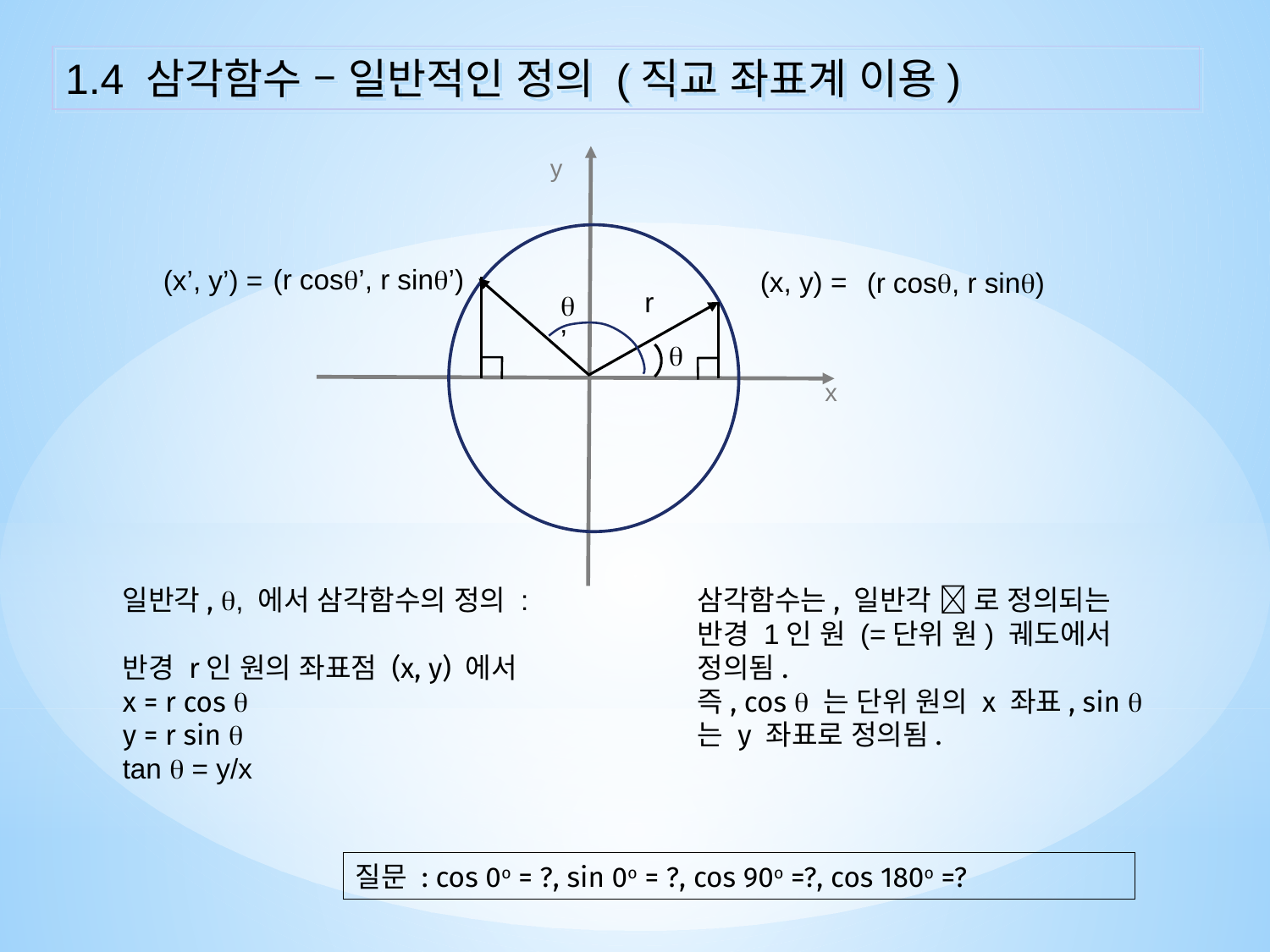

1.4 삼각함수 – 일반적인 정의 (직교 좌표계 이용)
y

(r cosθ’, r sinθ’)
(x’, y’) =
(x, y) =
(r cosθ, r sinθ)
r
θ’

θ

x
일반각, θ, 에서 삼각함수의 정의 :

반경 r인 원의 좌표점 (x, y) 에서
x = r cos θ
y = r sin θ
tan θ = y/x
삼각함수는, 일반각 θ 로 정의되는 반경 1인 원 (=단위 원) 궤도에서 정의됨.
즉, cos θ 는 단위 원의 x 좌표, sin θ는 y 좌표로 정의됨.
질문 : cos 0o = ?, sin 0o = ?, cos 90o =?, cos 180o =?